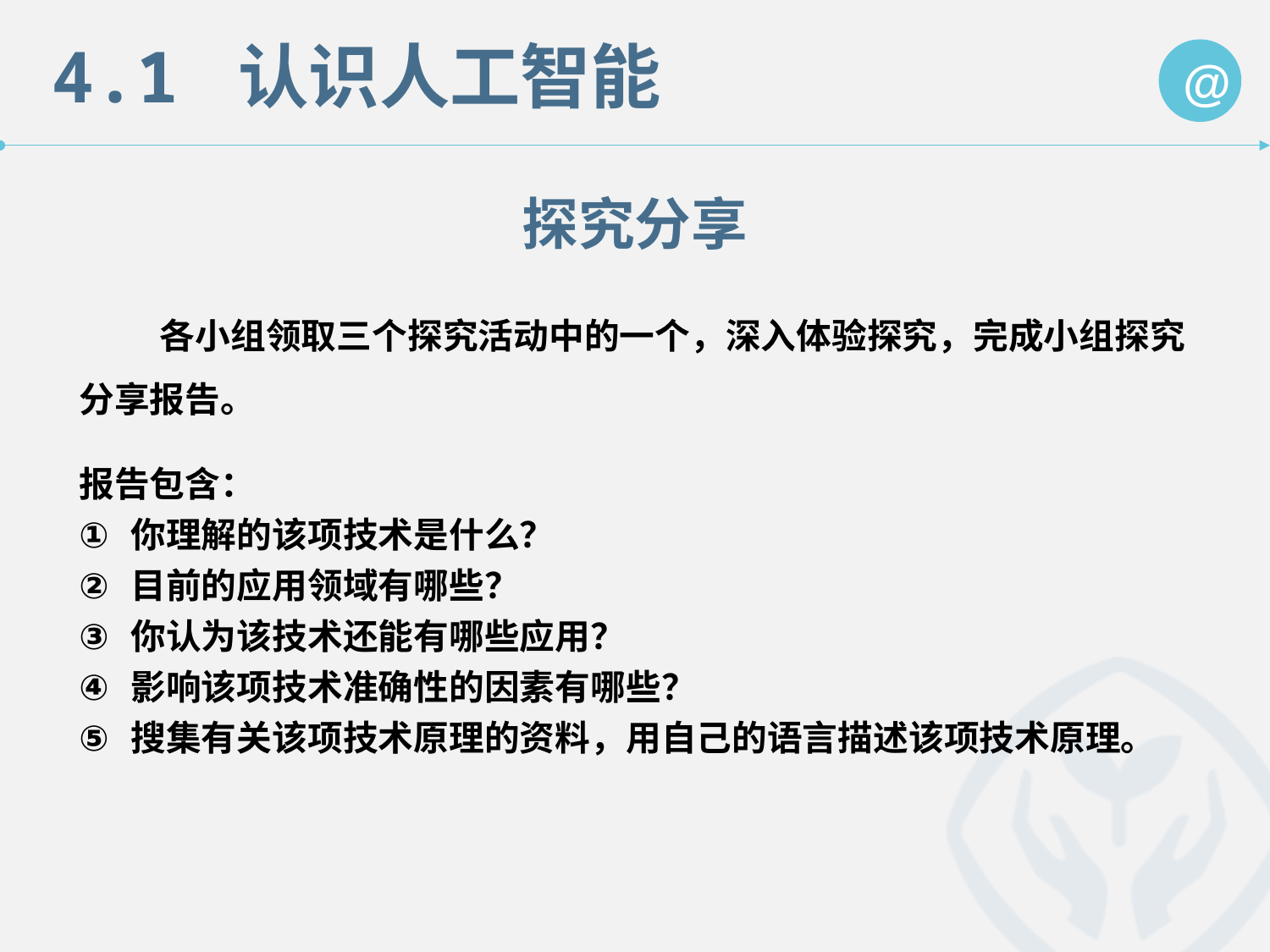

4.1 认识人工智能
@
探究分享
         各小组领取三个探究活动中的一个，深入体验探究，完成小组探究分享报告。
报告包含：
 你理解的该项技术是什么？
 目前的应用领域有哪些？
 你认为该技术还能有哪些应用？
 影响该项技术准确性的因素有哪些？
 搜集有关该项技术原理的资料，用自己的语言描述该项技术原理。